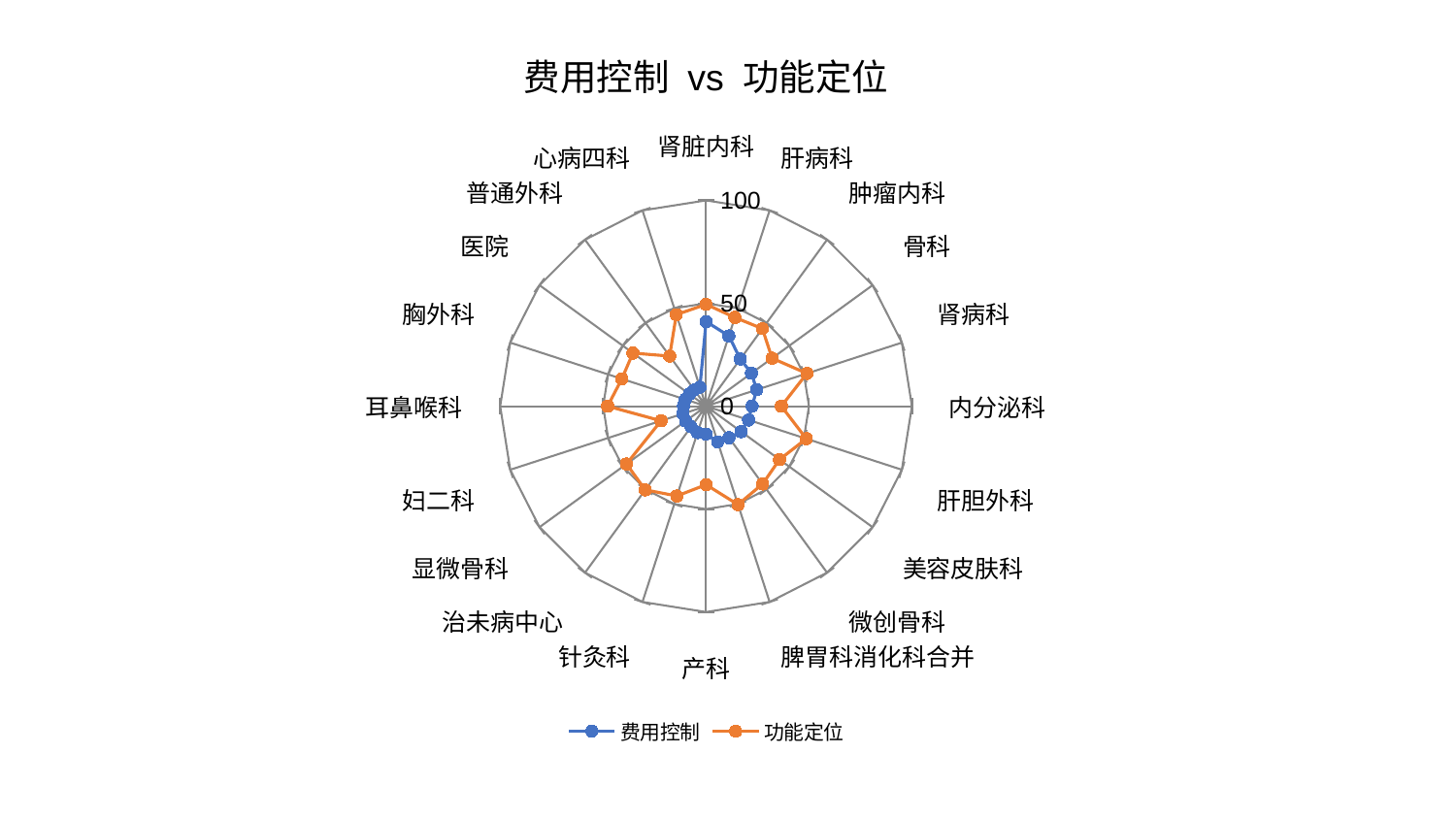

### Chart: 费用控制 vs 功能定位

| Category | 费用控制 | 功能定位 |
|---|---|---|
| 肾脏内科 | 41.12187550715768 | 49.473979293557576 |
| 肝病科 | 35.89610991140409 | 45.33804967809072 |
| 肿瘤内科 | 28.336431019676546 | 46.57706232569602 |
| 骨科 | 27.238631754078714 | 39.66806632463287 |
| 肾病科 | 25.896974700696326 | 51.49985352128741 |
| 内分泌科 | 22.359528333673072 | 36.602219820951895 |
| 肝胆外科 | 21.70591880075134 | 51.20032771090304 |
| 美容皮肤科 | 21.07178563132559 | 44.12155299821622 |
| 微创骨科 | 18.97191159160176 | 46.74384376013681 |
| 脾胃科消化科合并 | 18.22412605021536 | 50.270042261919414 |
| 产科 | 13.551038809933805 | 38.14276364301082 |
| 针灸科 | 13.485852576570748 | 45.89155133114511 |
| 治未病中心 | 12.36677532898936 | 50.270564620785976 |
| 显微骨科 | 12.288499125105526 | 47.78015389470058 |
| 妇二科 | 11.839469608396618 | 22.978867076818755 |
| 耳鼻喉科 | 10.978514442225608 | 47.80412020886317 |
| 胸外科 | 10.601286761681711 | 43.00139078824977 |
| 医院 | 9.988977781359775 | 43.9122223720863 |
| 普通外科 | 9.74110823843627 | 30.083203854731604 |
| 心病四科 | 9.681313396816448 | 46.773490110737974 |
109